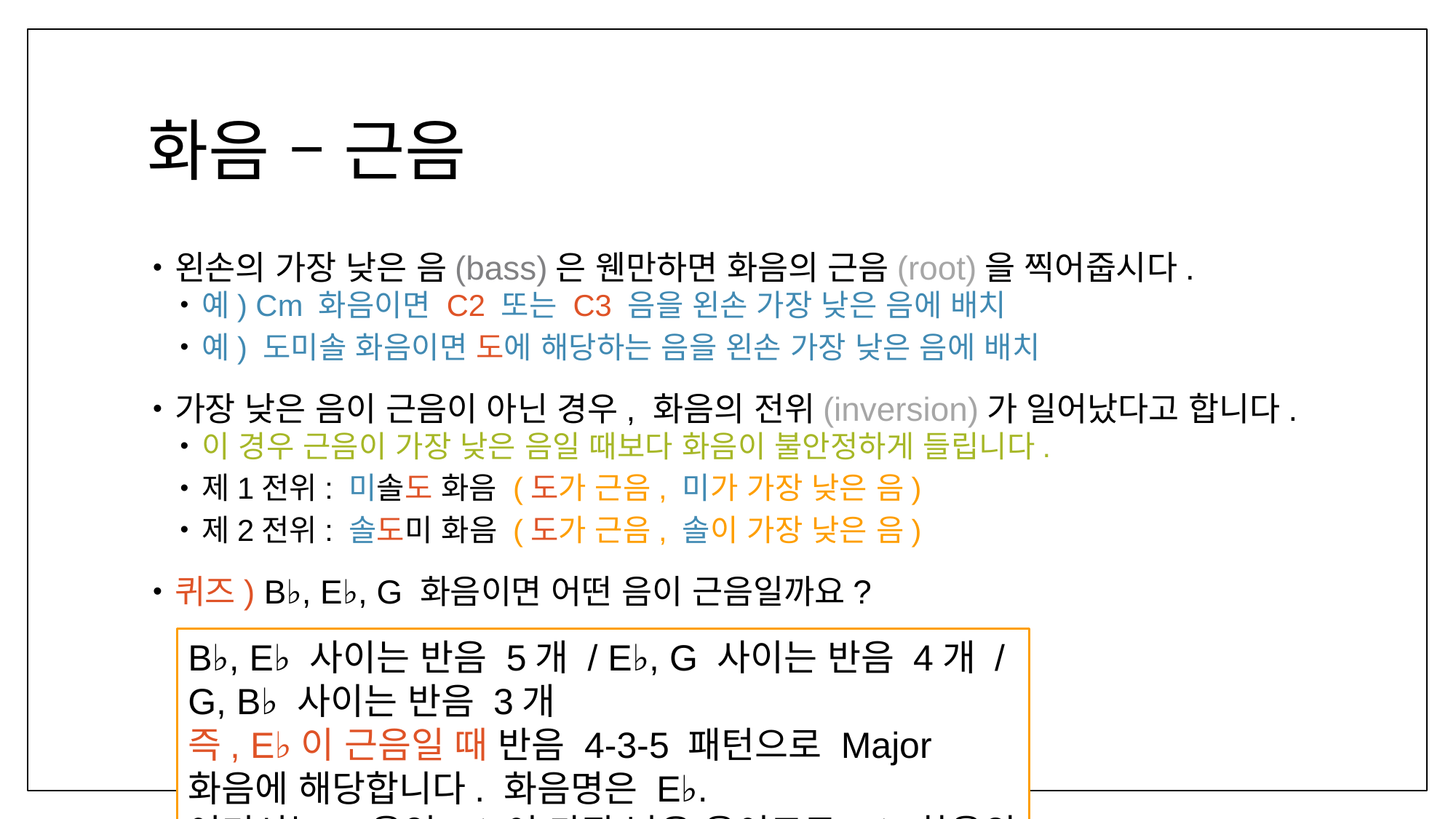

# 화음 – 근음
왼손의 가장 낮은 음(bass)은 웬만하면 화음의 근음(root)을 찍어줍시다.
예) Cm 화음이면 C2 또는 C3 음을 왼손 가장 낮은 음에 배치
예) 도미솔 화음이면 도에 해당하는 음을 왼손 가장 낮은 음에 배치
가장 낮은 음이 근음이 아닌 경우, 화음의 전위(inversion)가 일어났다고 합니다.
이 경우 근음이 가장 낮은 음일 때보다 화음이 불안정하게 들립니다.
제1전위: 미솔도 화음 (도가 근음, 미가 가장 낮은 음)
제2전위: 솔도미 화음 (도가 근음, 솔이 가장 낮은 음)
퀴즈) B♭, E♭, G 화음이면 어떤 음이 근음일까요?

B♭, E♭ 사이는 반음 5개 / E♭, G 사이는 반음 4개 / G, B♭ 사이는 반음 3개
즉, E♭이 근음일 때 반음 4-3-5 패턴으로 Major 화음에 해당합니다. 화음명은 E♭.
여기서는 5음인 B♭이 가장 낮은 음이므로 E♭ 화음의 제2전위입니다.